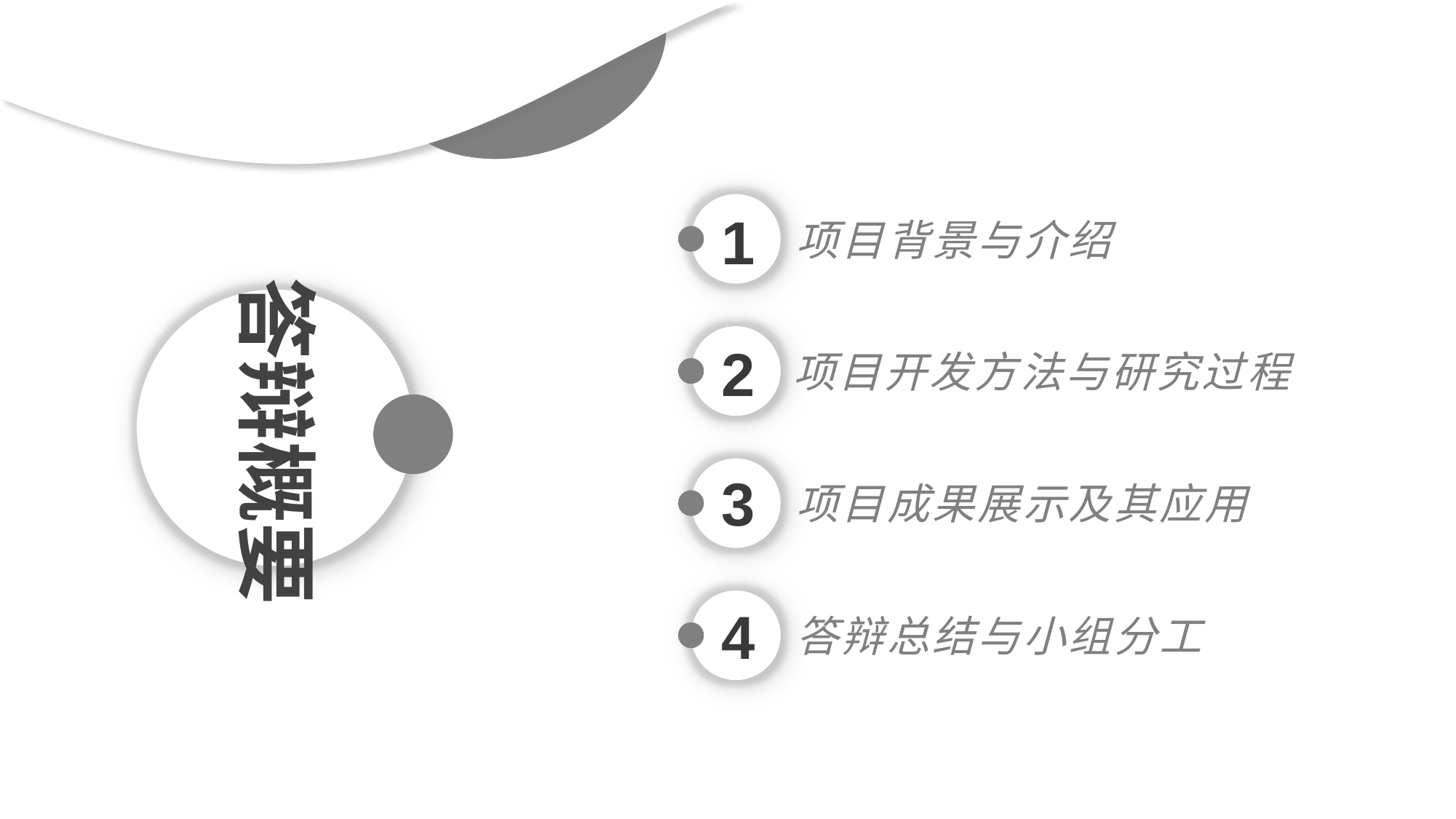

1
项目背景与介绍
答辩概要

2
项目开发方法与研究过程

3
项目成果展示及其应用

4
答辩总结与小组分工